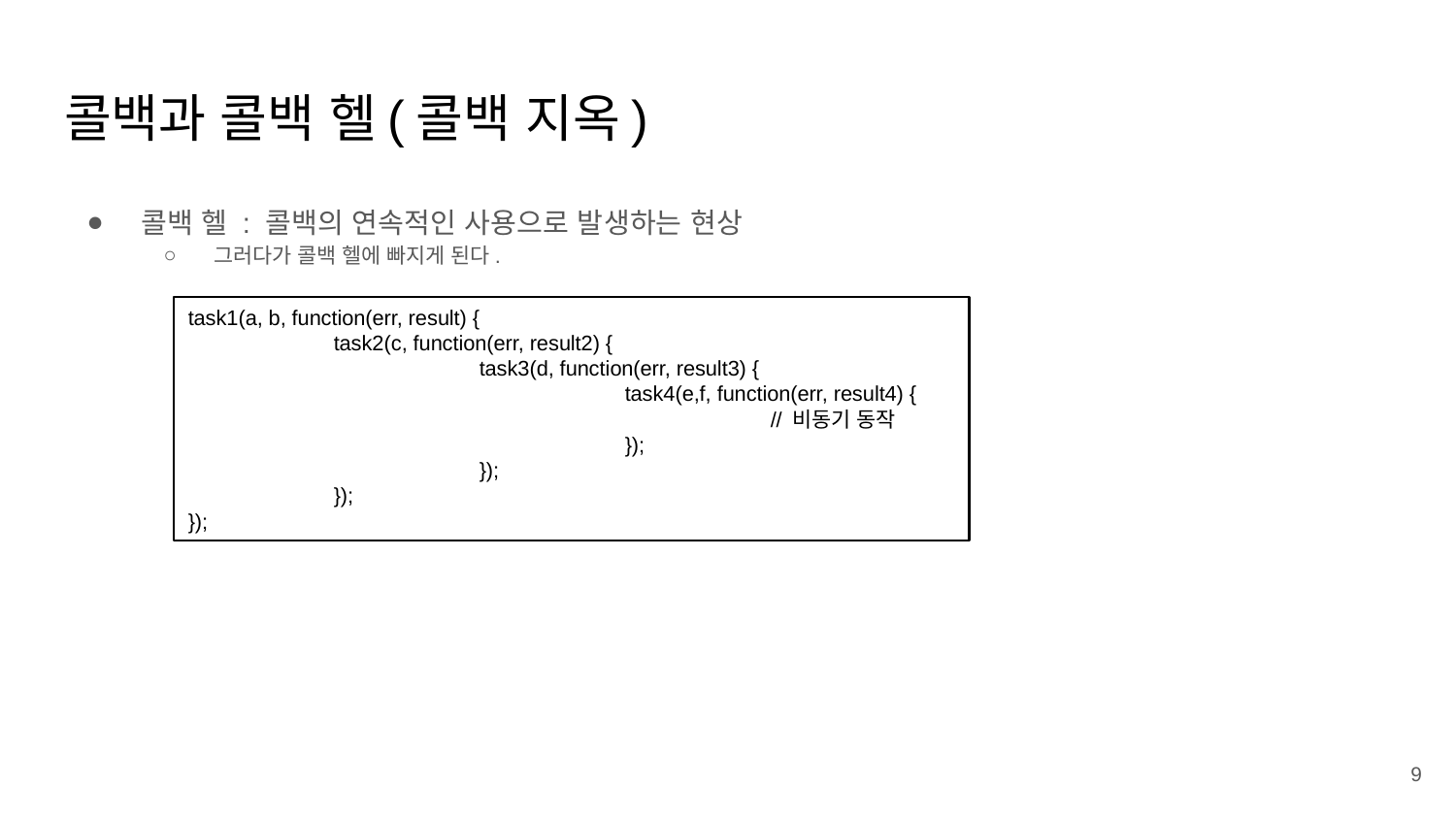

# 콜백과 콜백 헬(콜백 지옥)
콜백 헬 : 콜백의 연속적인 사용으로 발생하는 현상
그러다가 콜백 헬에 빠지게 된다.
task1(a, b, function(err, result) {
	task2(c, function(err, result2) {
		task3(d, function(err, result3) {
			task4(e,f, function(err, result4) {
				// 비동기 동작
			});
		});
	});
});
9